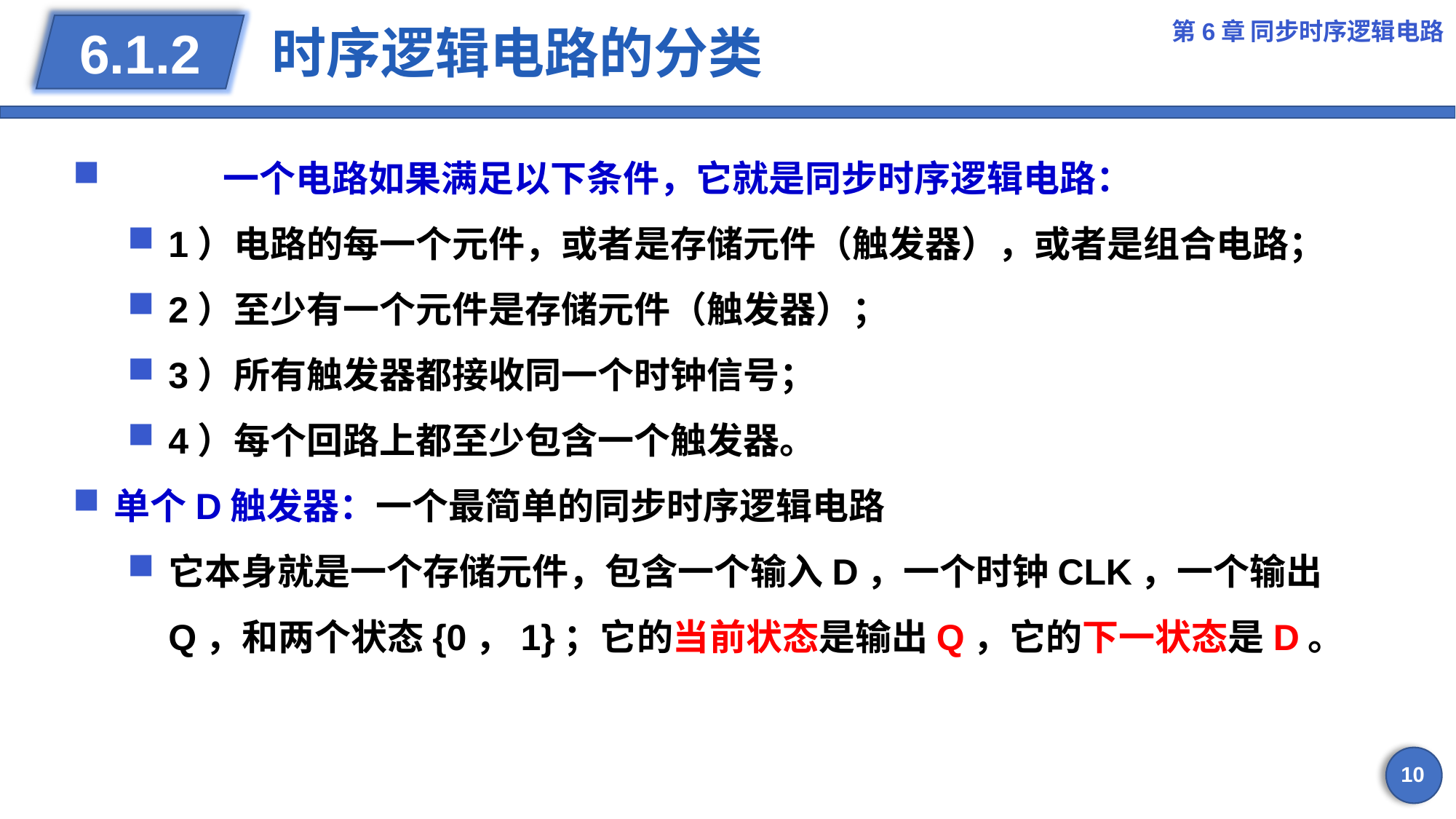

第6章 同步时序逻辑电路
# 时序逻辑电路的分类
6.1.2
	一个电路如果满足以下条件，它就是同步时序逻辑电路：
1）电路的每一个元件，或者是存储元件（触发器），或者是组合电路；
2）至少有一个元件是存储元件（触发器）；
3）所有触发器都接收同一个时钟信号；
4）每个回路上都至少包含一个触发器。
单个D触发器：一个最简单的同步时序逻辑电路
它本身就是一个存储元件，包含一个输入D，一个时钟CLK，一个输出Q，和两个状态{0，1}；它的当前状态是输出Q，它的下一状态是D。
10